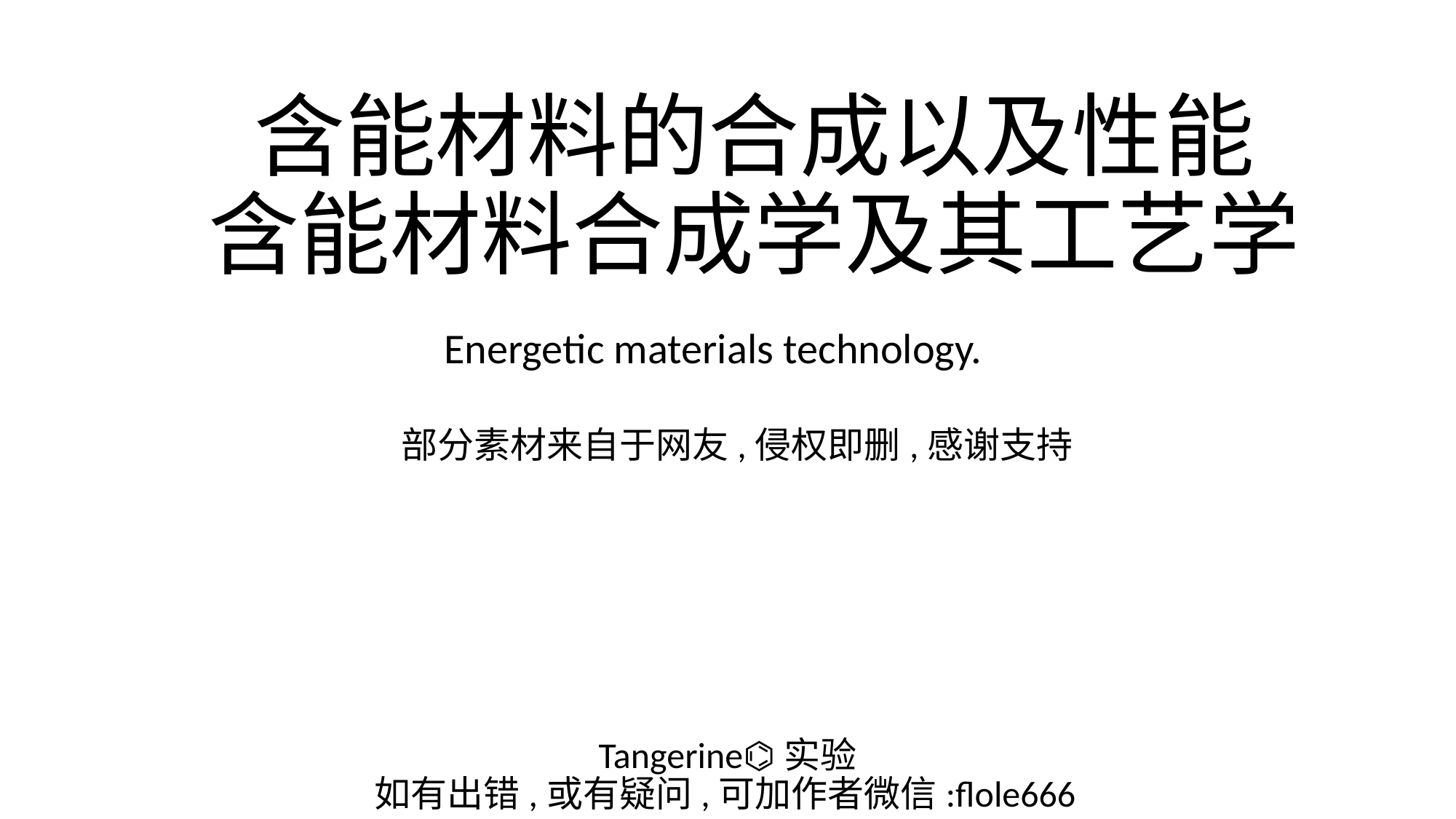

# 含能材料的合成以及性能 含能材料合成学及其工艺学
Energetic materials technology.

部分素材来自于网友,侵权即删,感谢支持
Tangerine⌬实验
如有出错,或有疑问,可加作者微信:flole666